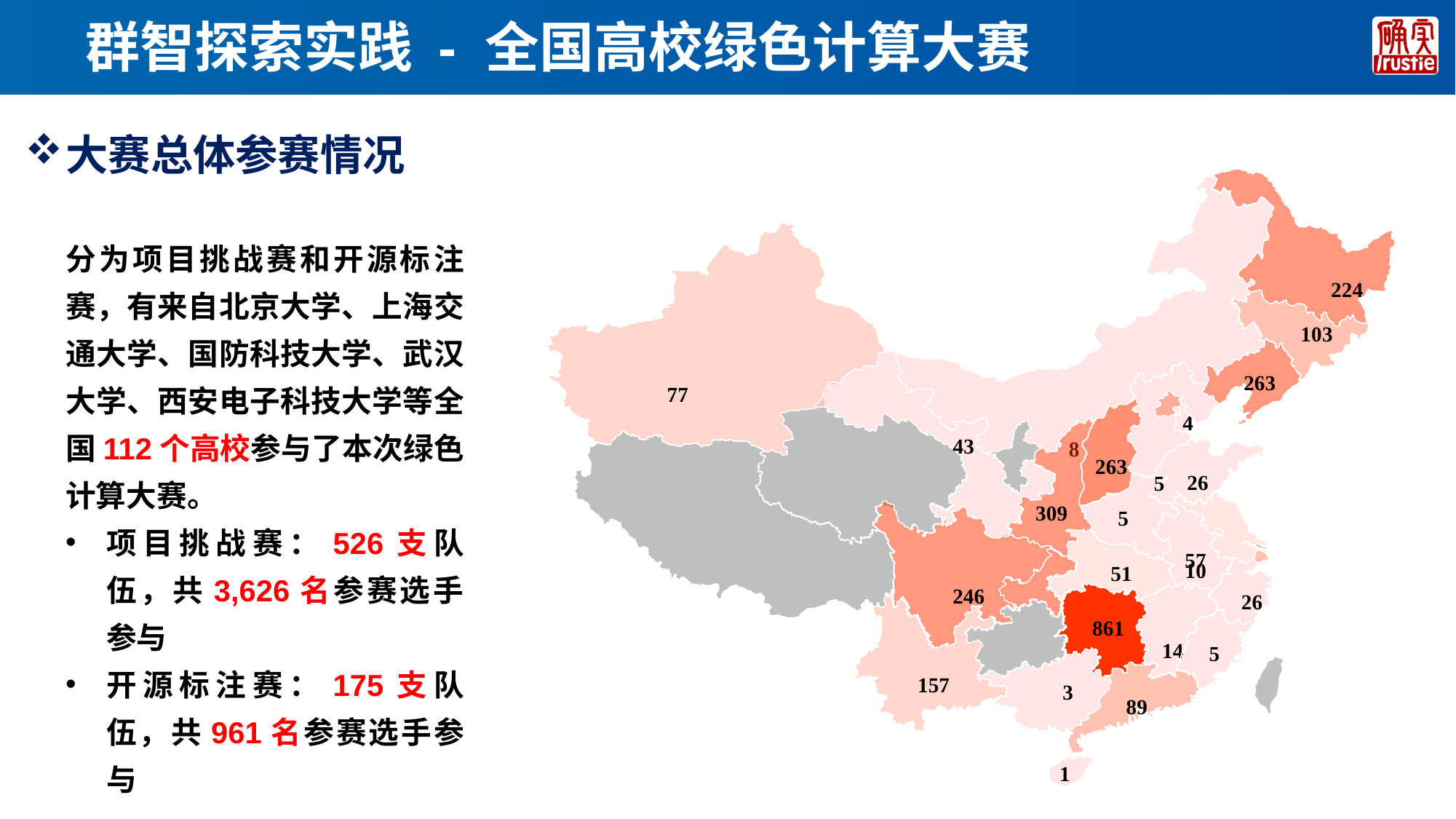

# 群智探索实践 - 全国高校绿色计算大赛
大赛总体参赛情况

	224

                               8

	77

           103

      263

                        43

   5

 263
4

    309

     26

     5

          57

             246

    10

          51

     190

    26

   14

     861

          157

    5

              3

         89

1
分为项目挑战赛和开源标注赛，有来自北京大学、上海交通大学、国防科技大学、武汉大学、西安电子科技大学等全国112个高校参与了本次绿色计算大赛。
项目挑战赛：526支队伍，共3,626名参赛选手参与
开源标注赛：175支队伍，共961名参赛选手参与